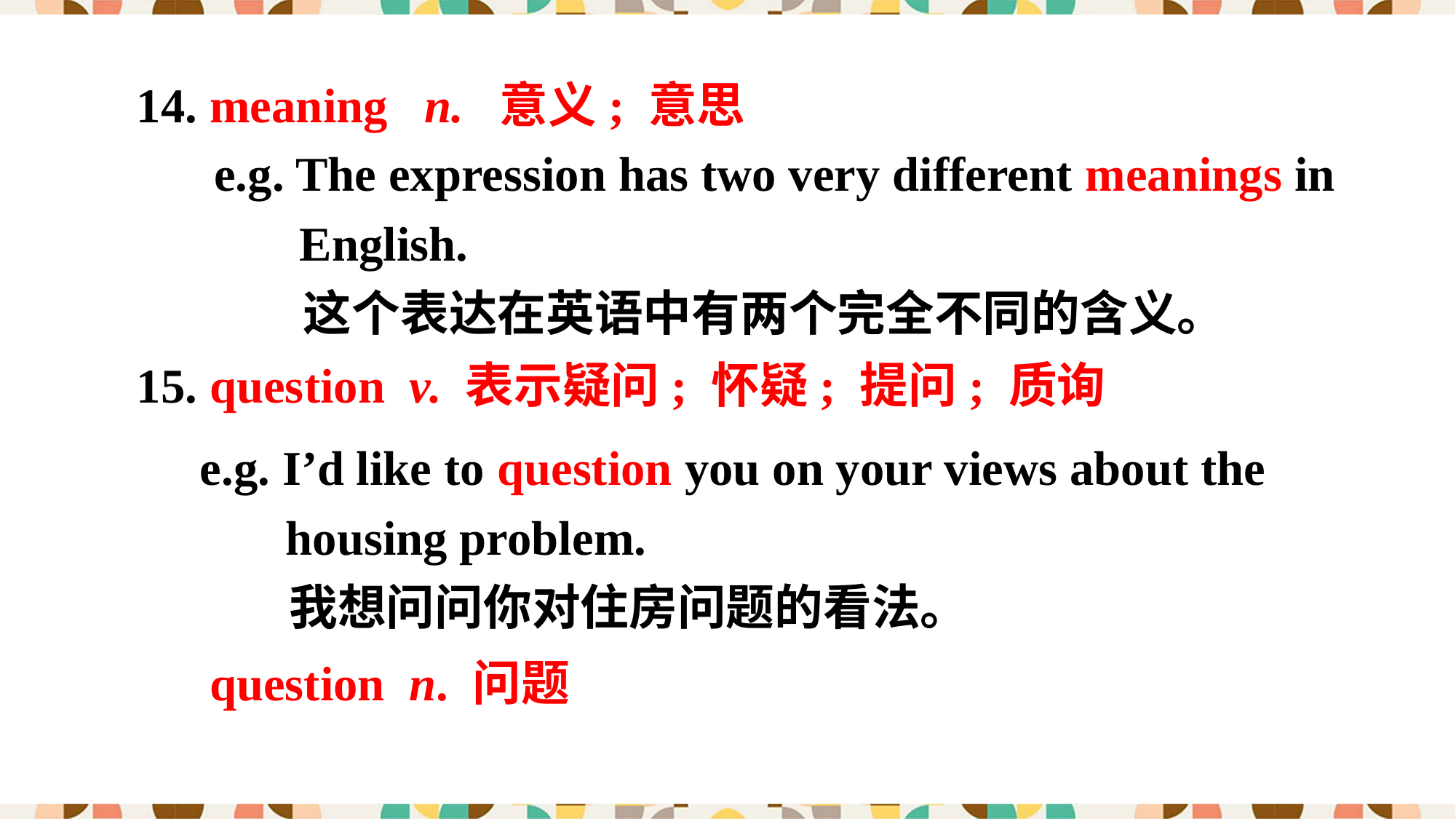

14. meaning   n.  意义; 意思
e.g. The expression has two very different meanings in English.
       这个表达在英语中有两个完全不同的含义。
15. question  v. 表示疑问; 怀疑; 提问; 质询
e.g. I’d like to question you on your views about the housing problem.
       我想问问你对住房问题的看法。
question  n. 问题